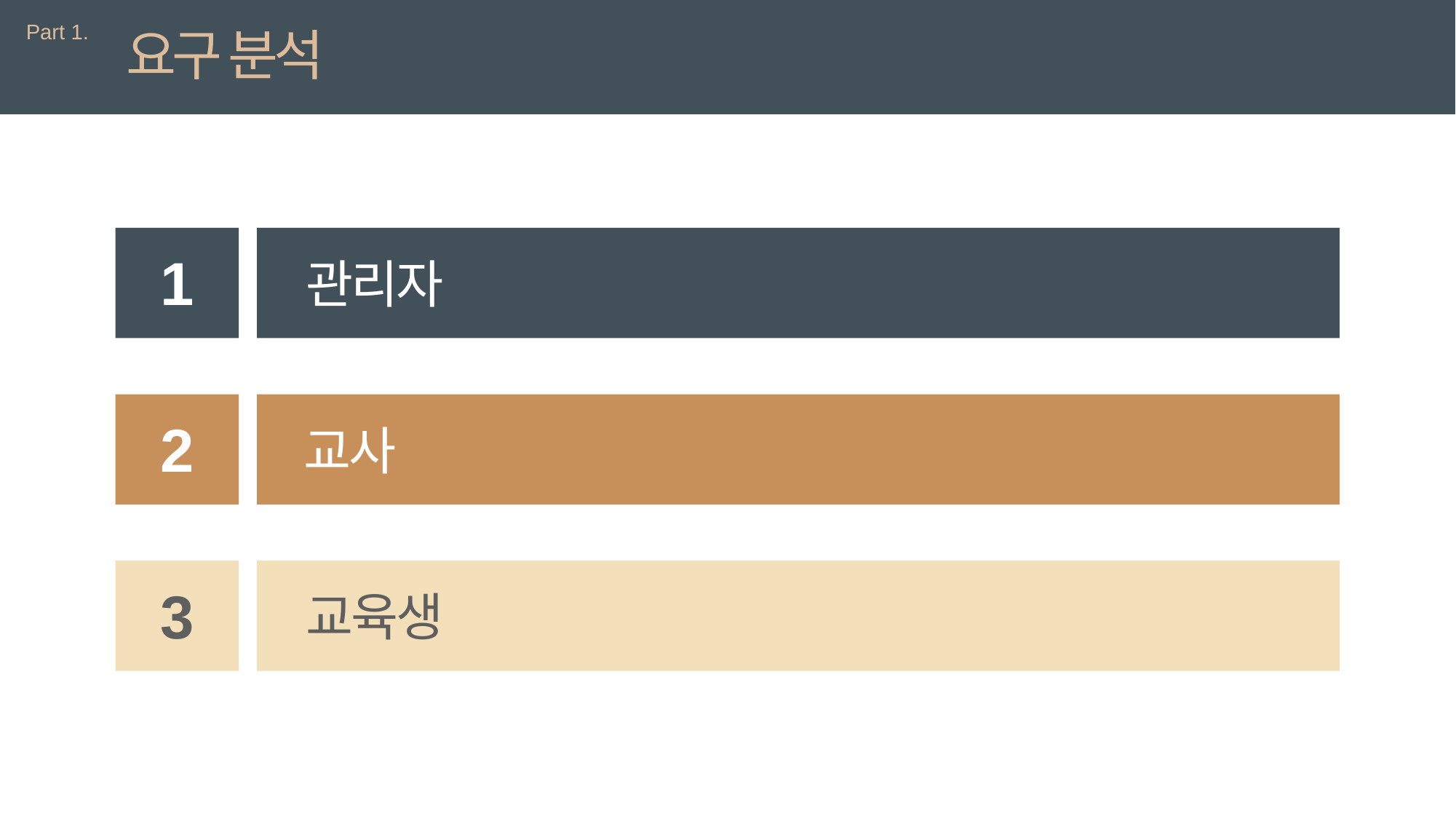

Part 1.
요구 분석

1
관리자

2
교사

3
교육생